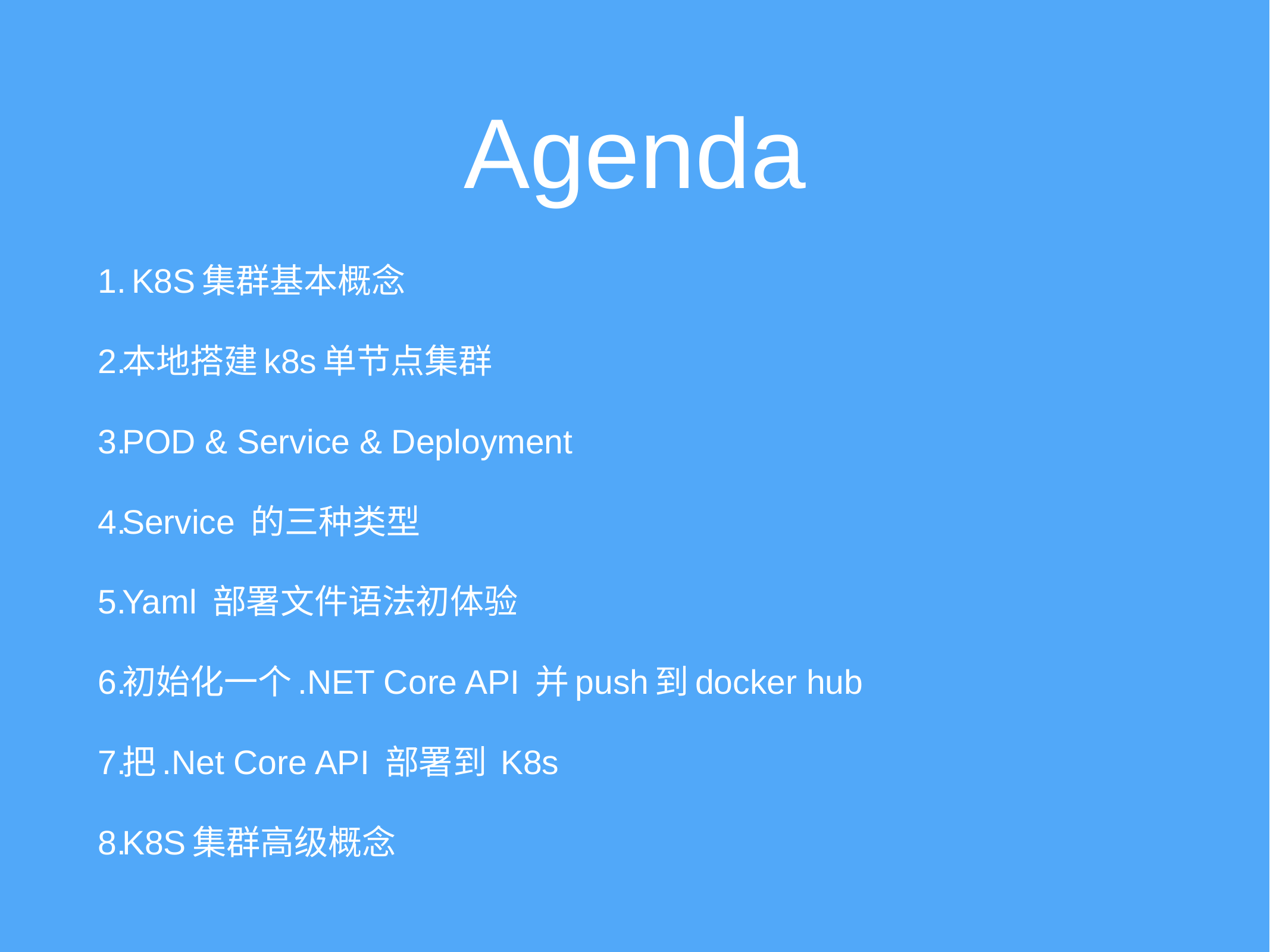

# Agenda
 K8S集群基本概念
本地搭建k8s单节点集群
POD & Service & Deployment
Service 的三种类型
Yaml 部署文件语法初体验
初始化一个.NET Core API 并push到docker hub
把.Net Core API 部署到 K8s
K8S集群高级概念